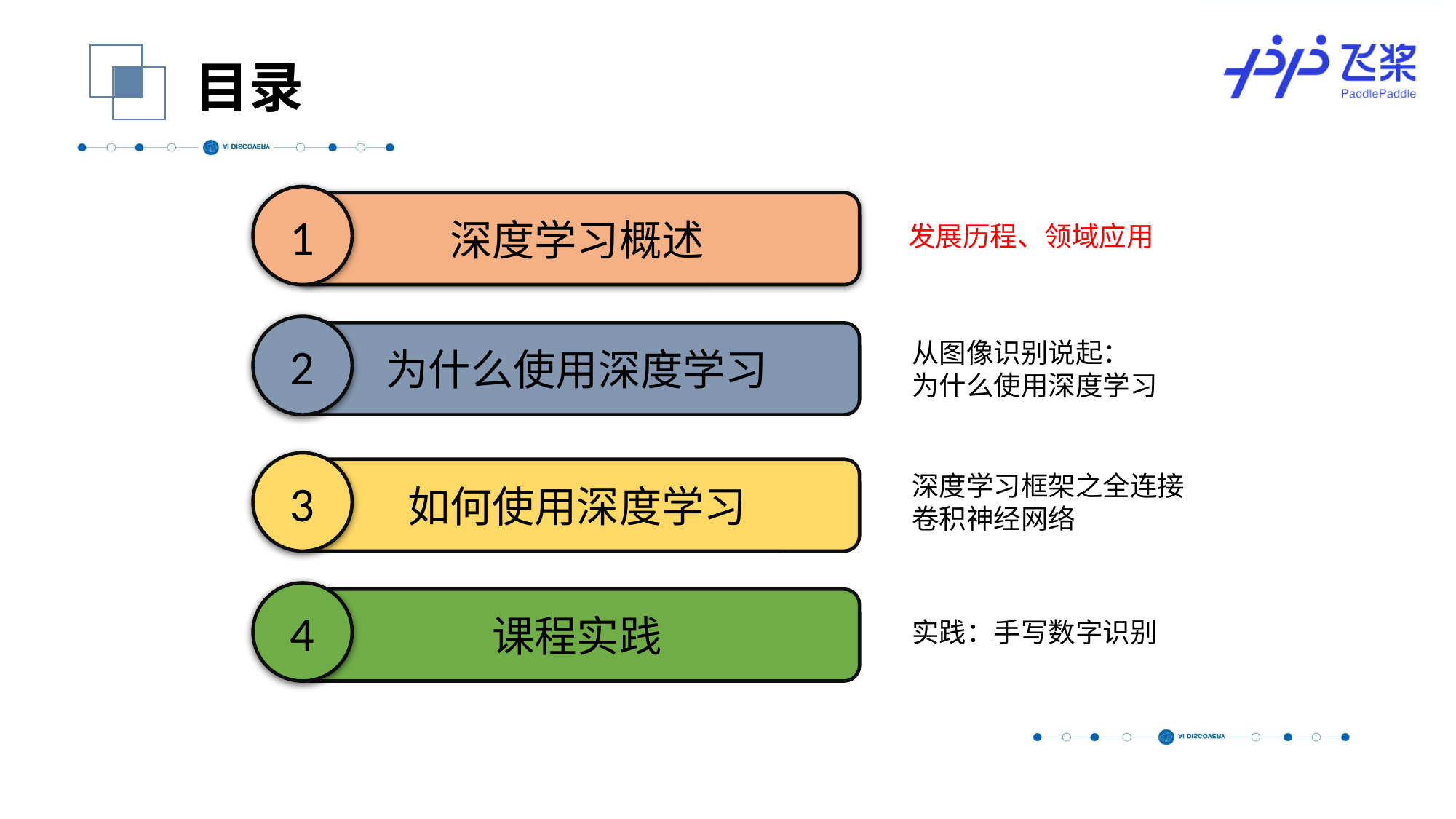

目录
1
深度学习概述
发展历程、领域应用
2
为什么使用深度学习
从图像识别说起：
为什么使用深度学习
3
如何使用深度学习
深度学习框架之全连接
卷积神经网络
4
课程实践
实践：手写数字识别